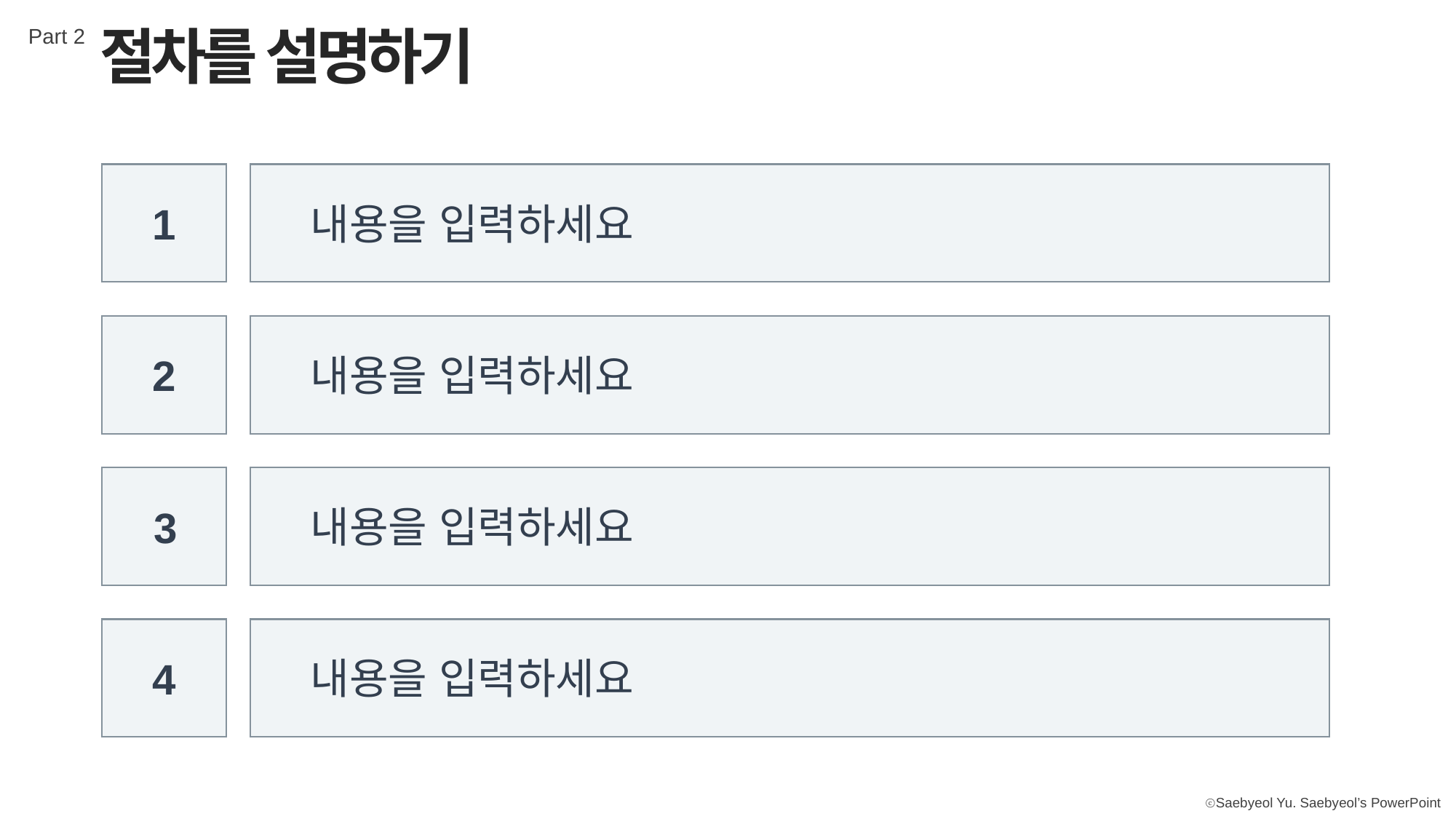

절차를 설명하기
Part 2

1
내용을 입력하세요

내용을 입력하세요
2

내용을 입력하세요
3

내용을 입력하세요
4